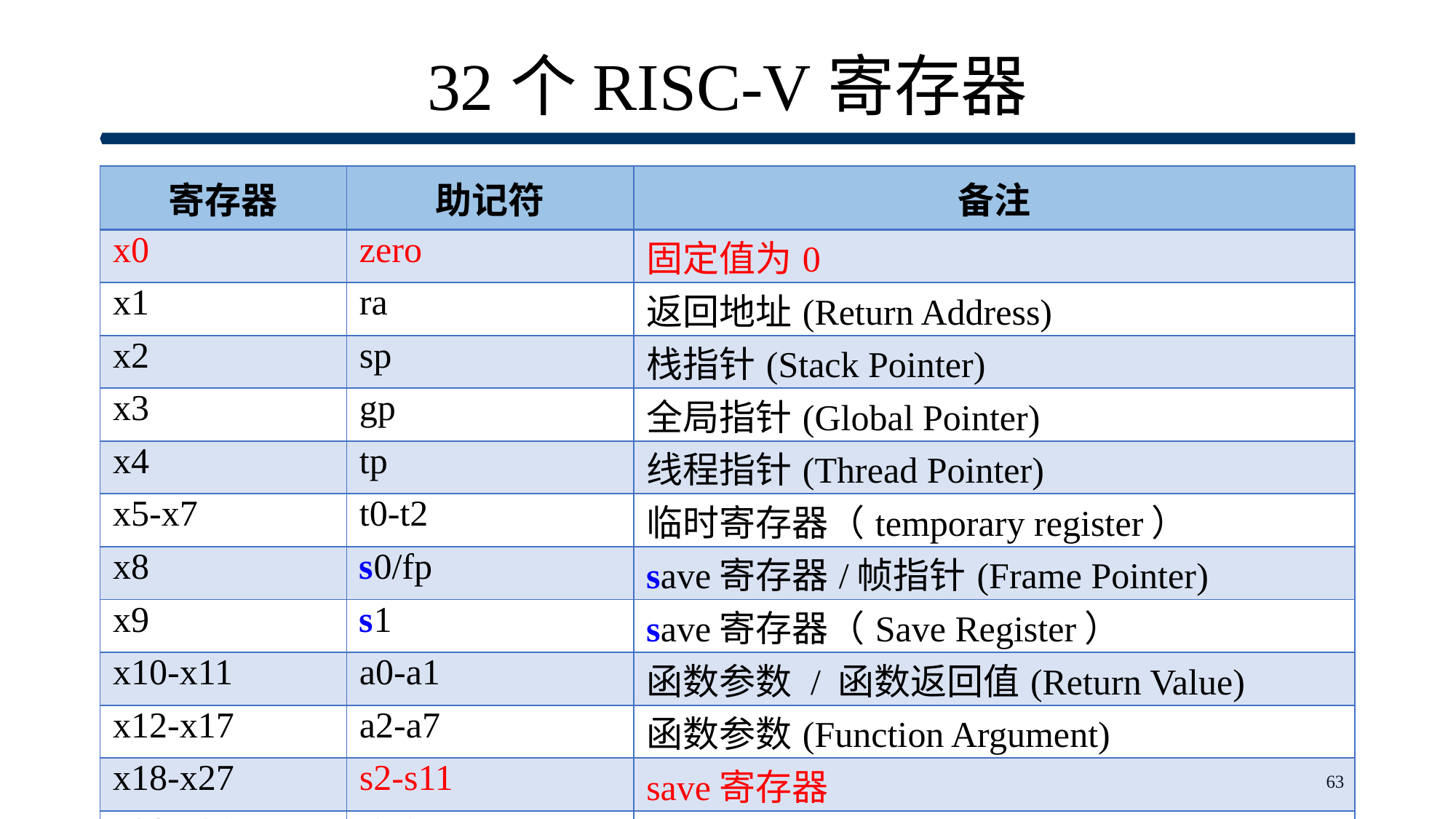

# 32个RISC-V寄存器
| 寄存器 | 助记符 | 备注 |
| --- | --- | --- |
| x0 | zero | 固定值为0 |
| x1 | ra | 返回地址(Return Address) |
| x2 | sp | 栈指针(Stack Pointer) |
| x3 | gp | 全局指针(Global Pointer) |
| x4 | tp | 线程指针(Thread Pointer) |
| x5-x7 | t0-t2 | 临时寄存器（temporary register） |
| x8 | s0/fp | save寄存器/帧指针(Frame Pointer) |
| x9 | s1 | save寄存器（Save Register） |
| x10-x11 | a0-a1 | 函数参数 / 函数返回值(Return Value) |
| x12-x17 | a2-a7 | 函数参数(Function Argument) |
| x18-x27 | s2-s11 | save寄存器 |
| x28-x31 | t3-6 | 临时寄存器 |
63